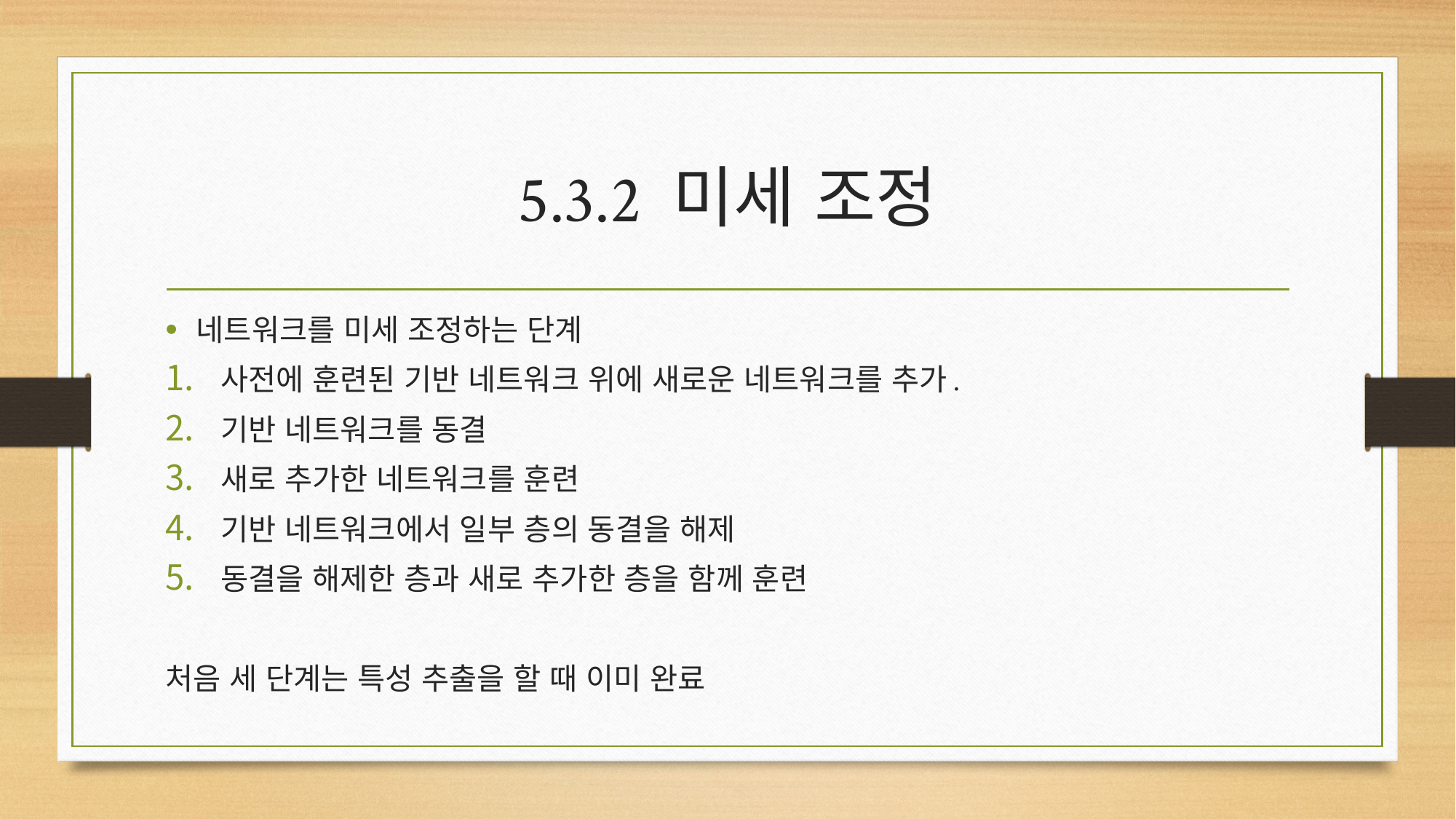

# 5.3.2 미세 조정
네트워크를 미세 조정하는 단계
사전에 훈련된 기반 네트워크 위에 새로운 네트워크를 추가.
기반 네트워크를 동결
새로 추가한 네트워크를 훈련
기반 네트워크에서 일부 층의 동결을 해제
동결을 해제한 층과 새로 추가한 층을 함께 훈련

처음 세 단계는 특성 추출을 할 때 이미 완료